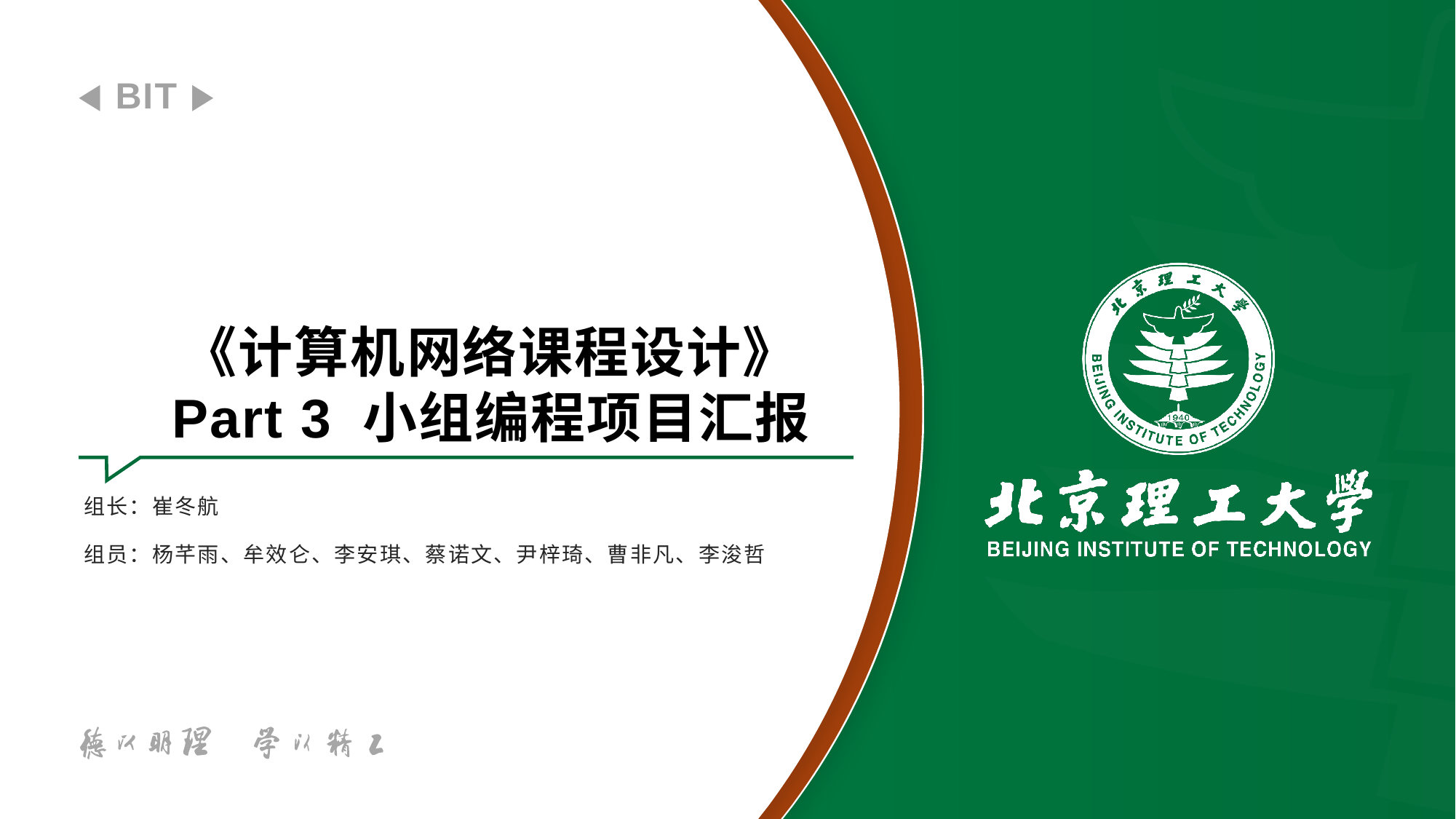

# 《计算机网络课程设计》 Part 3 小组编程项目汇报
组长：崔冬航
组员：杨芊雨、牟效仑、李安琪、蔡诺文、尹梓琦、曹非凡、李浚哲